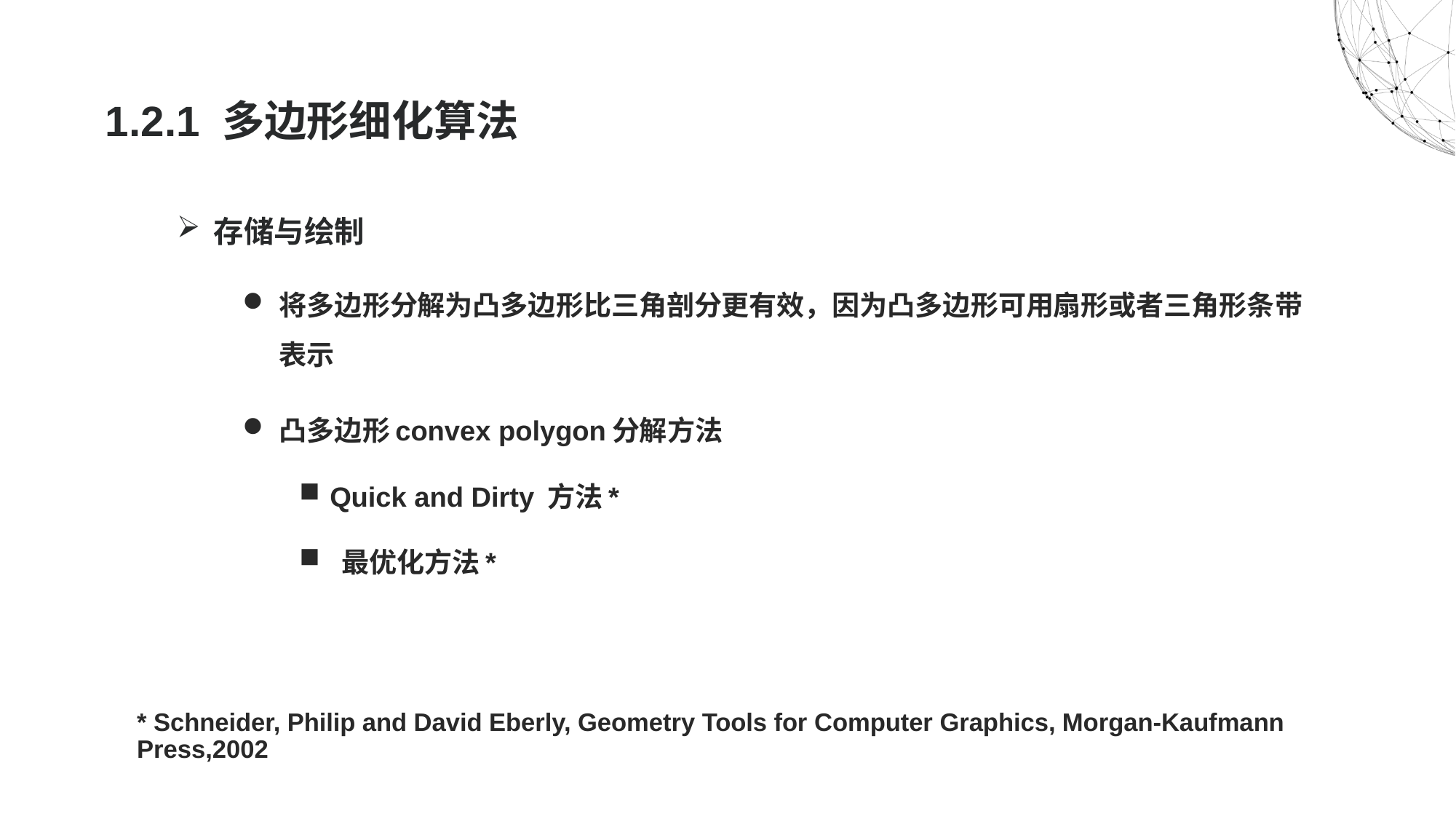

# 1.2.1 多边形细化算法
存储与绘制
将多边形分解为凸多边形比三角剖分更有效，因为凸多边形可用扇形或者三角形条带表示
凸多边形convex polygon分解方法
Quick and Dirty 方法*
 最优化方法*

* Schneider, Philip and David Eberly, Geometry Tools for Computer Graphics, Morgan-Kaufmann Press,2002